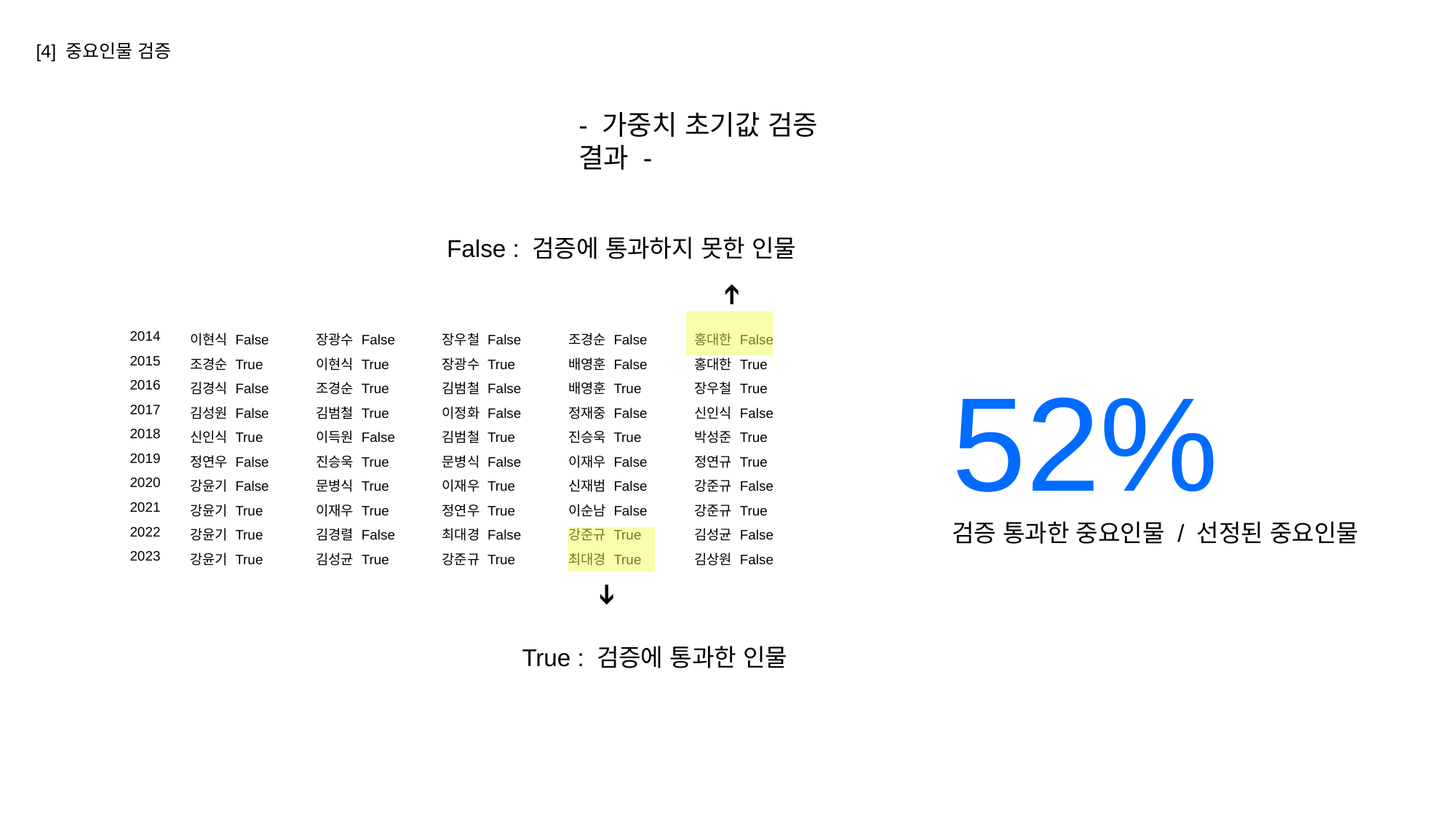

[4] 중요인물 검증
- 가중치 초기값 검증 결과 -
False : 검증에 통과하지 못한 인물

➔

| 2014 | 이현식 False | 장광수 False | 장우철 False | 조경순 False | 홍대한 False |
| --- | --- | --- | --- | --- | --- |
| 2015 | 조경순 True | 이현식 True | 장광수 True | 배영훈 False | 홍대한 True |
| 2016 | 김경식 False | 조경순 True | 김범철 False | 배영훈 True | 장우철 True |
| 2017 | 김성원 False | 김범철 True | 이정화 False | 정재중 False | 신인식 False |
| 2018 | 신인식 True | 이득원 False | 김범철 True | 진승욱 True | 박성준 True |
| 2019 | 정연우 False | 진승욱 True | 문병식 False | 이재우 False | 정연규 True |
| 2020 | 강윤기 False | 문병식 True | 이재우 True | 신재범 False | 강준규 False |
| 2021 | 강윤기 True | 이재우 True | 정연우 True | 이순남 False | 강준규 True |
| 2022 | 강윤기 True | 김경렬 False | 최대경 False | 강준규 True | 김성균 False |
| 2023 | 강윤기 True | 김성균 True | 강준규 True | 최대경 True | 김상원 False |
52%
검증 통과한 중요인물 / 선정된 중요인물

➔
True : 검증에 통과한 인물